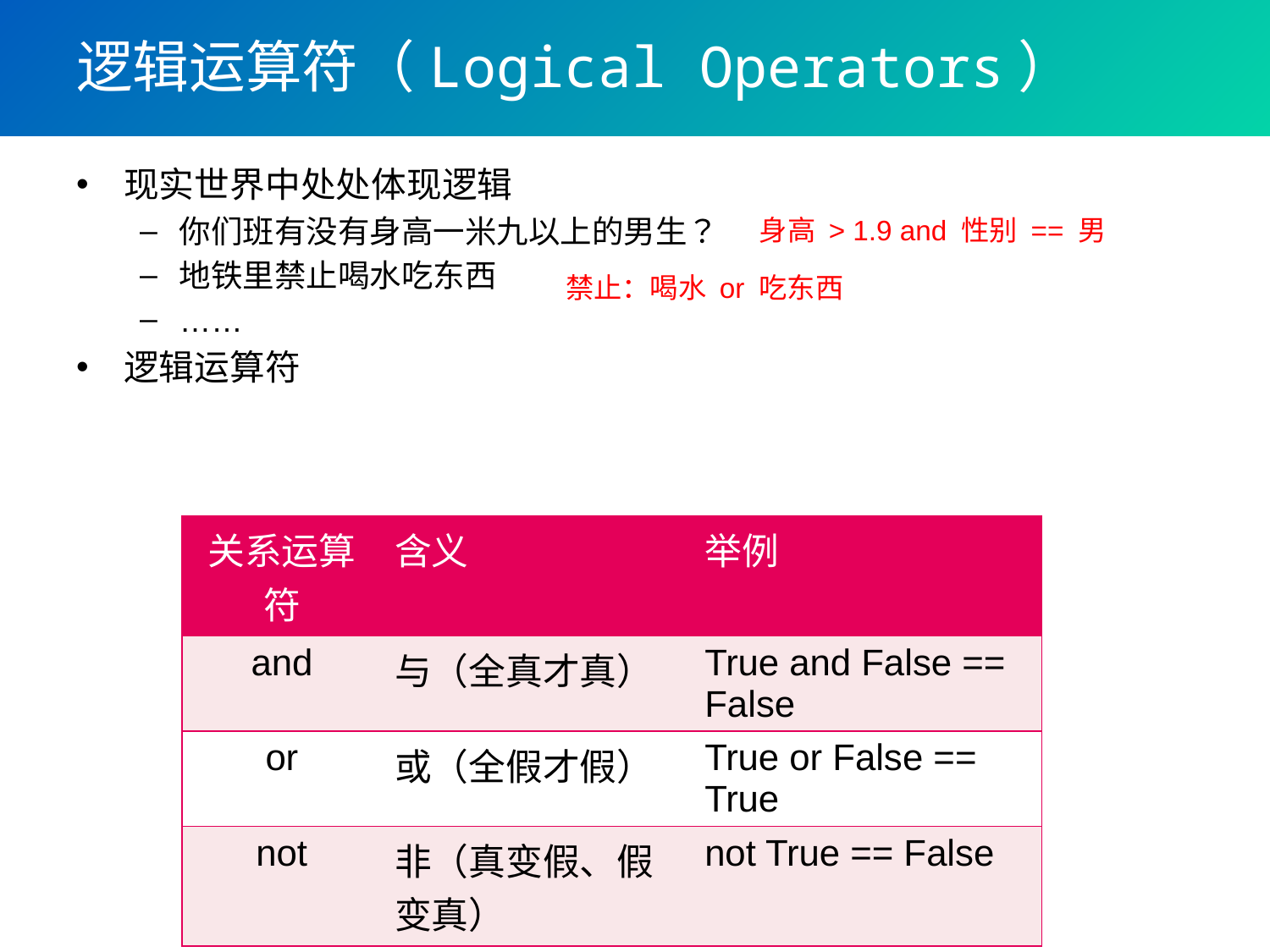

# 逻辑运算符（Logical Operators）
现实世界中处处体现逻辑
你们班有没有身高一米九以上的男生？
地铁里禁止喝水吃东西
……
逻辑运算符

身高 > 1.9 and 性别 == 男
禁止：喝水 or 吃东西
| 关系运算符 | 含义 | 举例 |
| --- | --- | --- |
| and | 与（全真才真） | True and False == False |
| or | 或（全假才假） | True or False == True |
| not | 非（真变假、假变真） | not True == False |